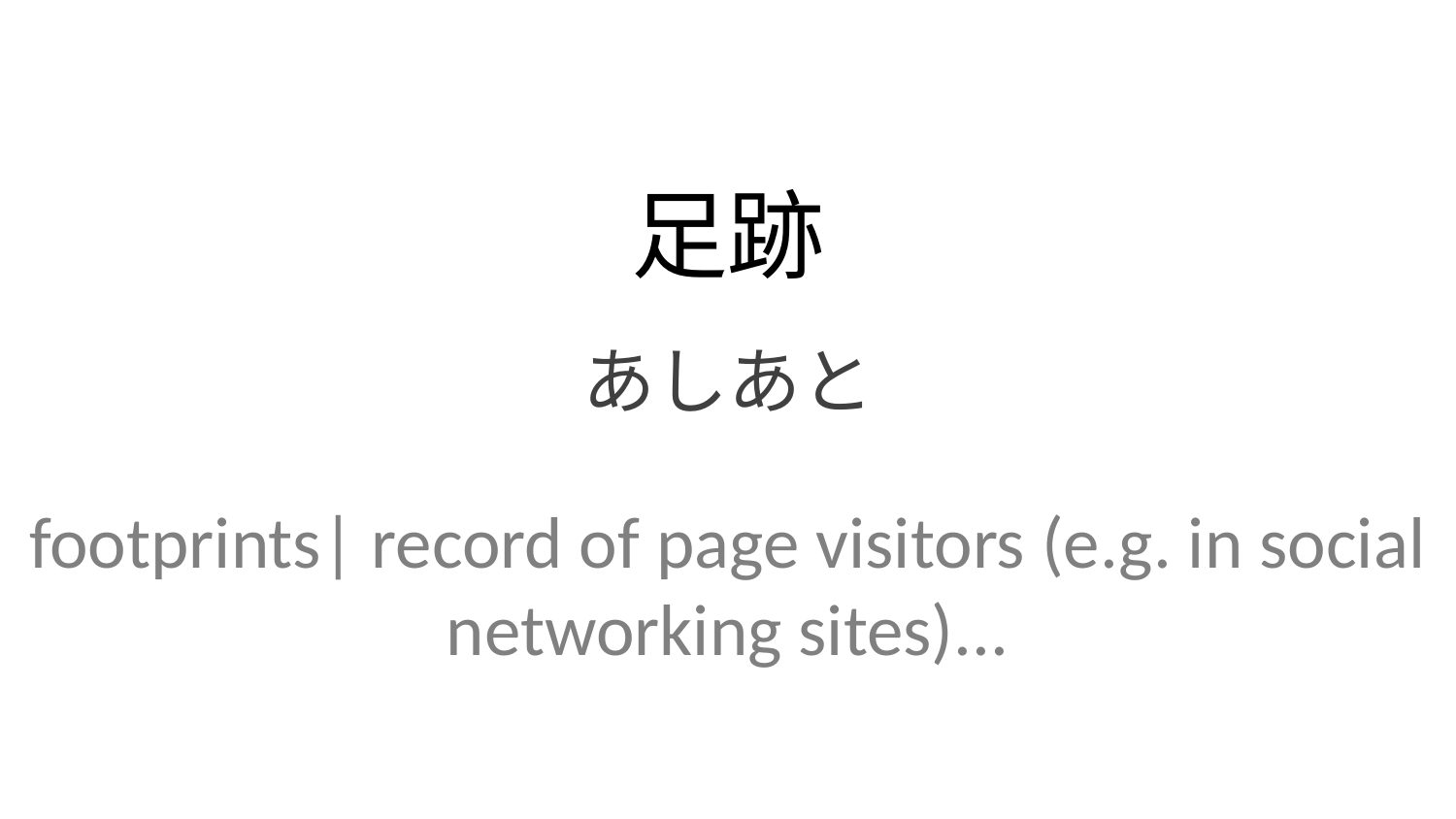

足跡

あしあと
footprints| record of page visitors (e.g. in social networking sites)...